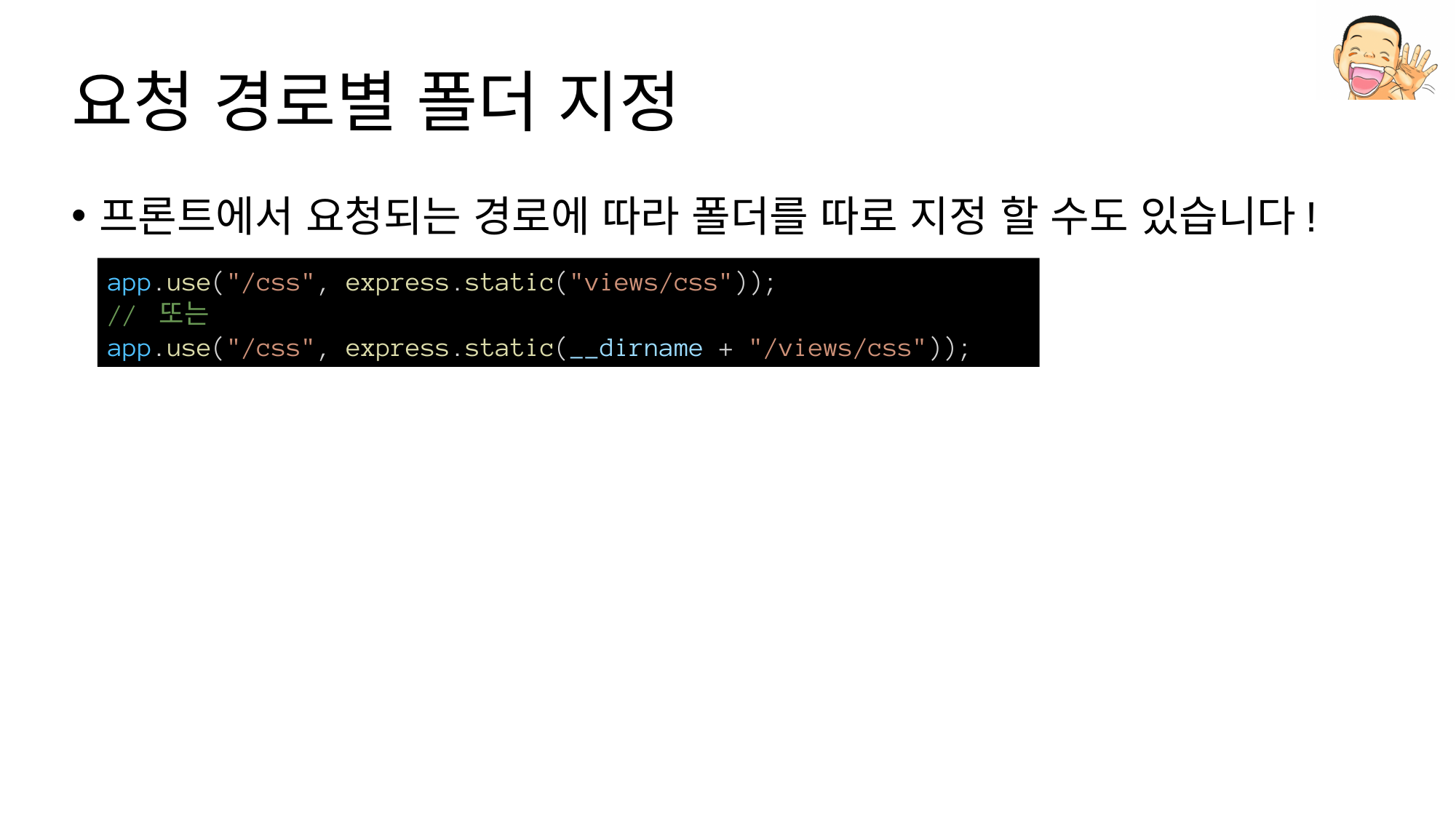

# 요청 경로별 폴더 지정
프론트에서 요청되는 경로에 따라 폴더를 따로 지정 할 수도 있습니다!
app.use("/css", express.static("views/css"));
// 또는
app.use("/css", express.static(__dirname + "/views/css"));